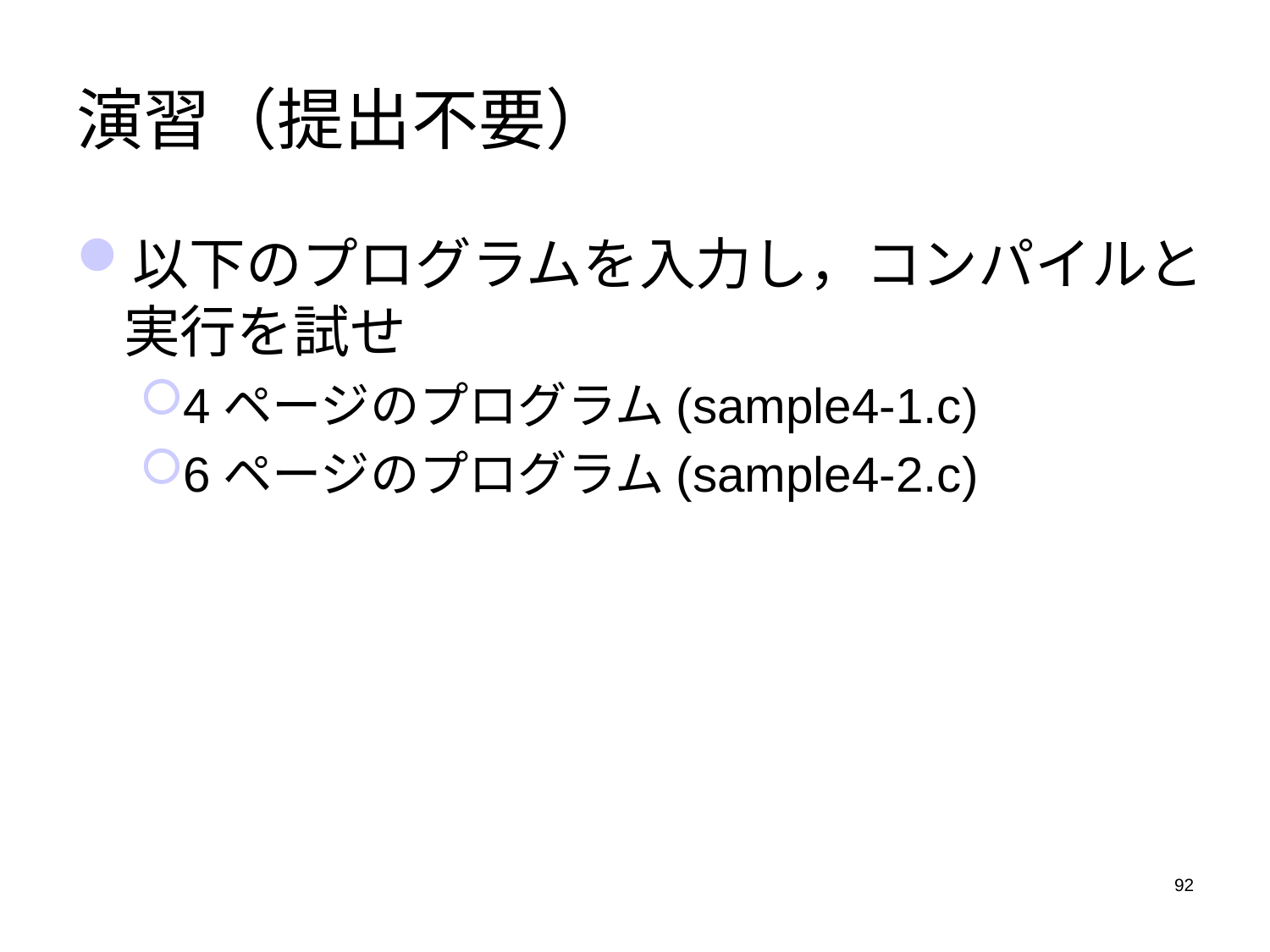

# 演習（提出不要）
以下のプログラムを入力し，コンパイルと実行を試せ
4ページのプログラム(sample4-1.c)
6ページのプログラム(sample4-2.c)

92